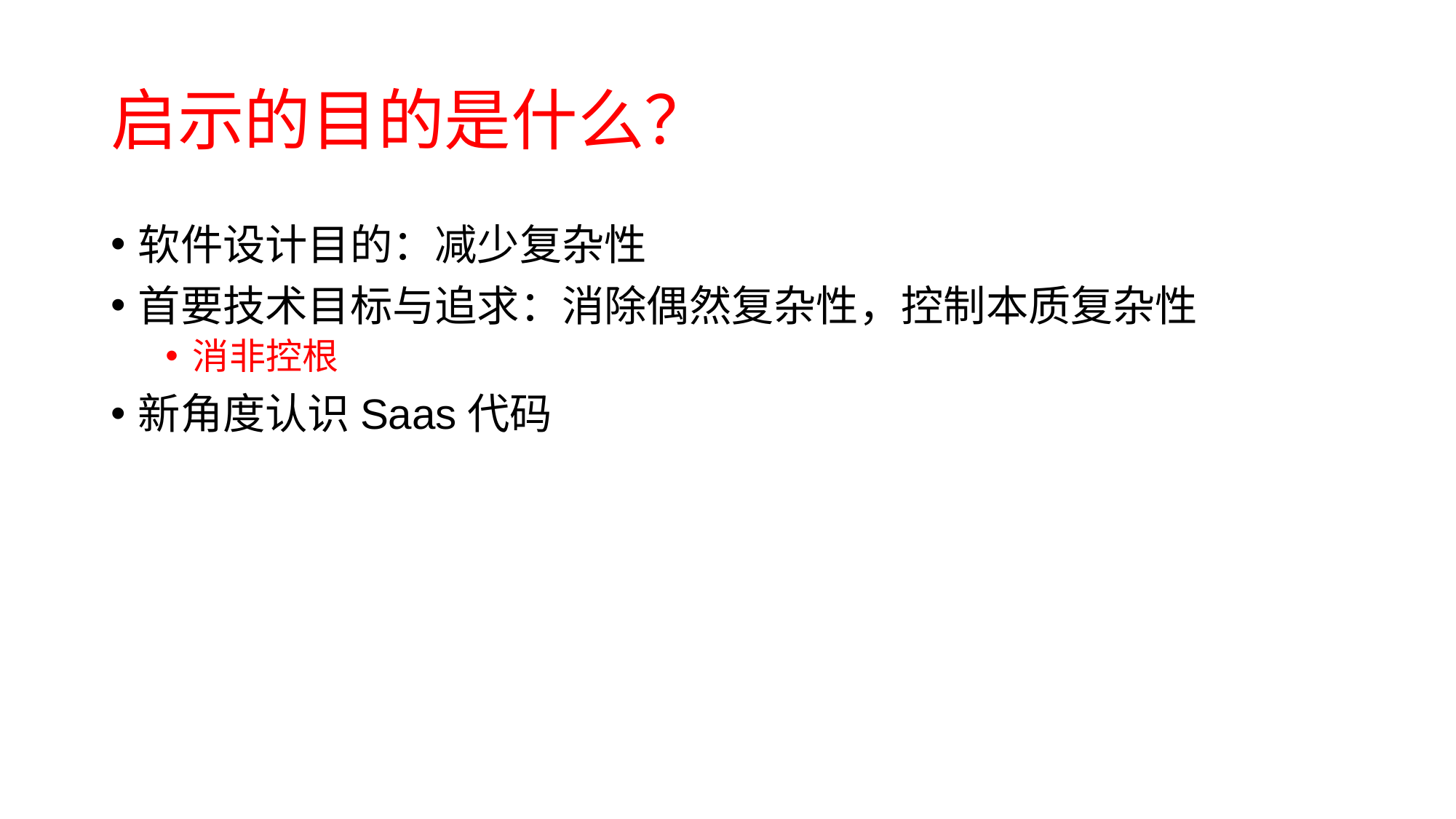

# 启示的目的是什么？
软件设计目的：减少复杂性
首要技术目标与追求：消除偶然复杂性，控制本质复杂性
消非控根
新角度认识Saas代码